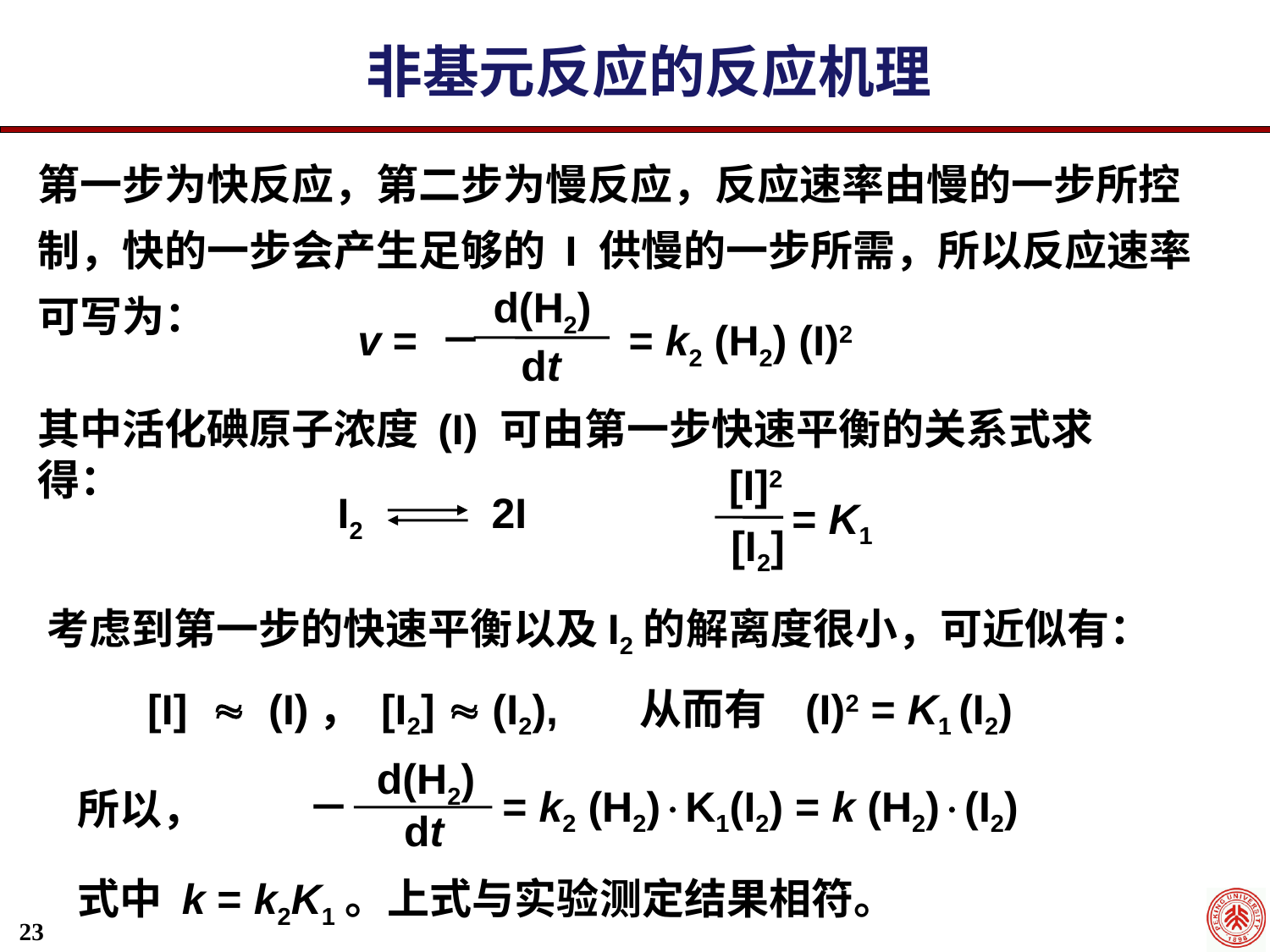

非基元反应的反应机理

第一步为快反应，第二步为慢反应，反应速率由慢的一步所控制，快的一步会产生足够的 I 供慢的一步所需，所以反应速率可写为：
d(H2)
v = －
= k2 (H2) (I)2
  dt

其中活化碘原子浓度 (I) 可由第一步快速平衡的关系式求得：
[I]2
= K1
  [I2]

I2             2I

考虑到第一步的快速平衡以及I2的解离度很小，可近似有：
[I]  ≈  (I)， [I2] ≈ (I2),      从而有   (I)2 = K1 (I2)
d(H2)
= k2 (H2)⋅K1(I2) = k (H2)⋅(I2)
－
  dt

所以，
式中 k = k2K1。上式与实验测定结果相符。
23